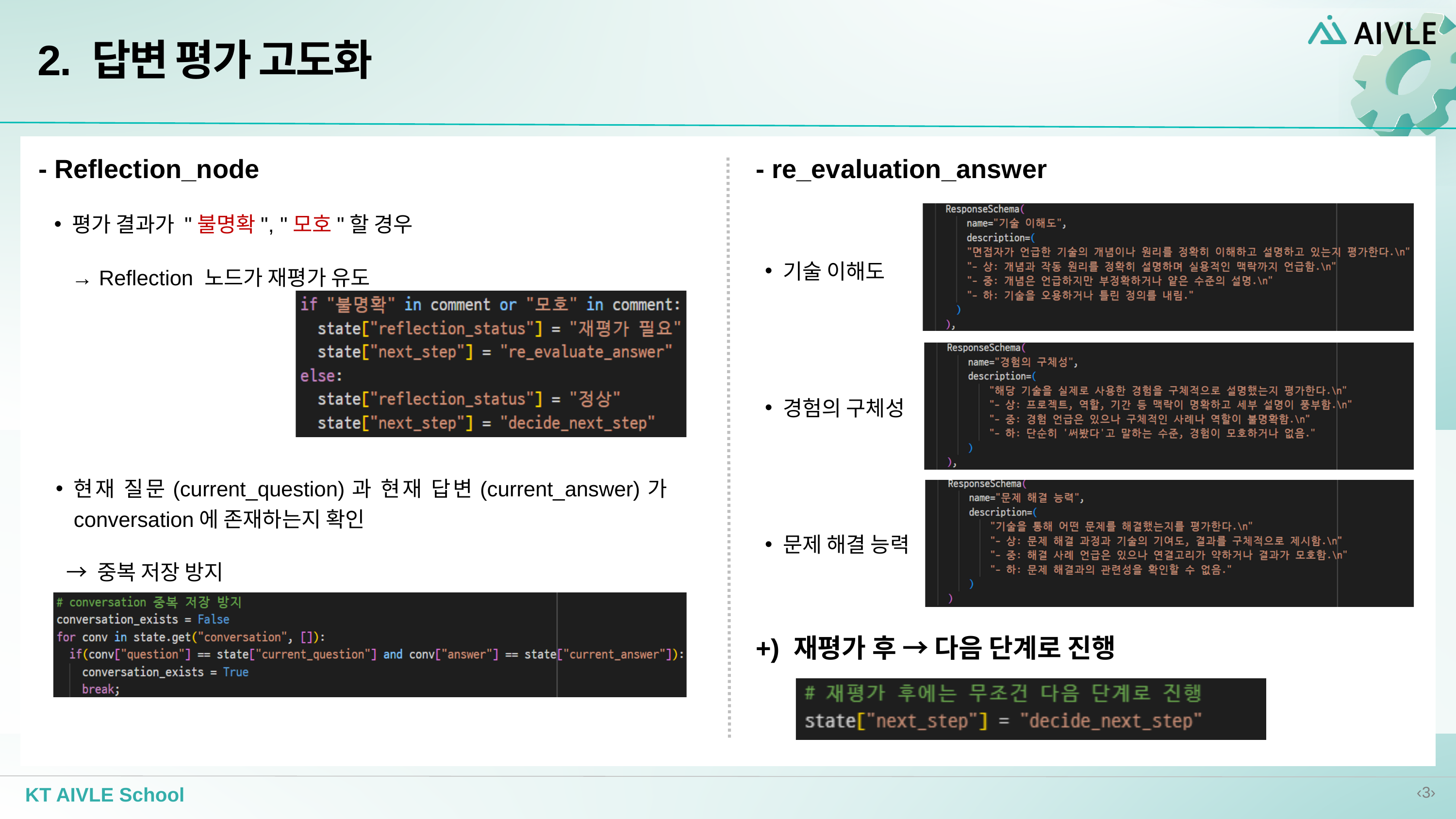

2. 답변 평가 고도화

- Reflection_node
- re_evaluation_answer

평가 결과가 "불명확", "모호"할 경우
      → Reflection 노드가 재평가 유도
기술 이해도

경험의 구체성

현재 질문(current_question)과 현재 답변(current_answer)가 conversation에 존재하는지 확인
      → 중복 저장 방지

문제 해결 능력

+) 재평가 후 → 다음 단계로 진행

KT AIVLE School

‹3›